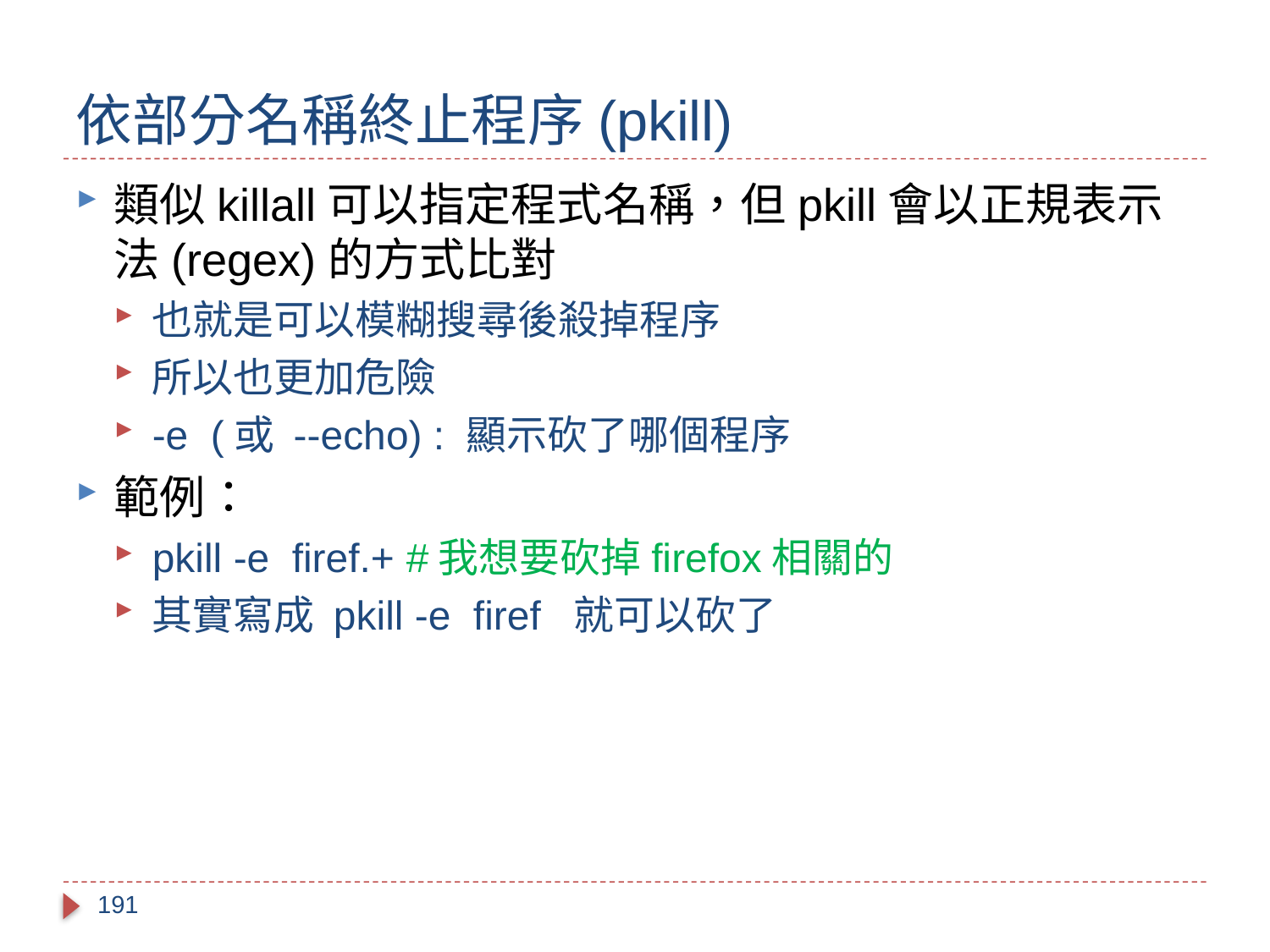

# 依部分名稱終止程序(pkill)
類似killall可以指定程式名稱，但pkill會以正規表示法(regex)的方式比對
也就是可以模糊搜尋後殺掉程序
所以也更加危險
-e  (或 --echo) : 顯示砍了哪個程序
範例：
pkill -e  firef.+	#我想要砍掉firefox相關的
其實寫成 pkill -e  firef  就可以砍了

191